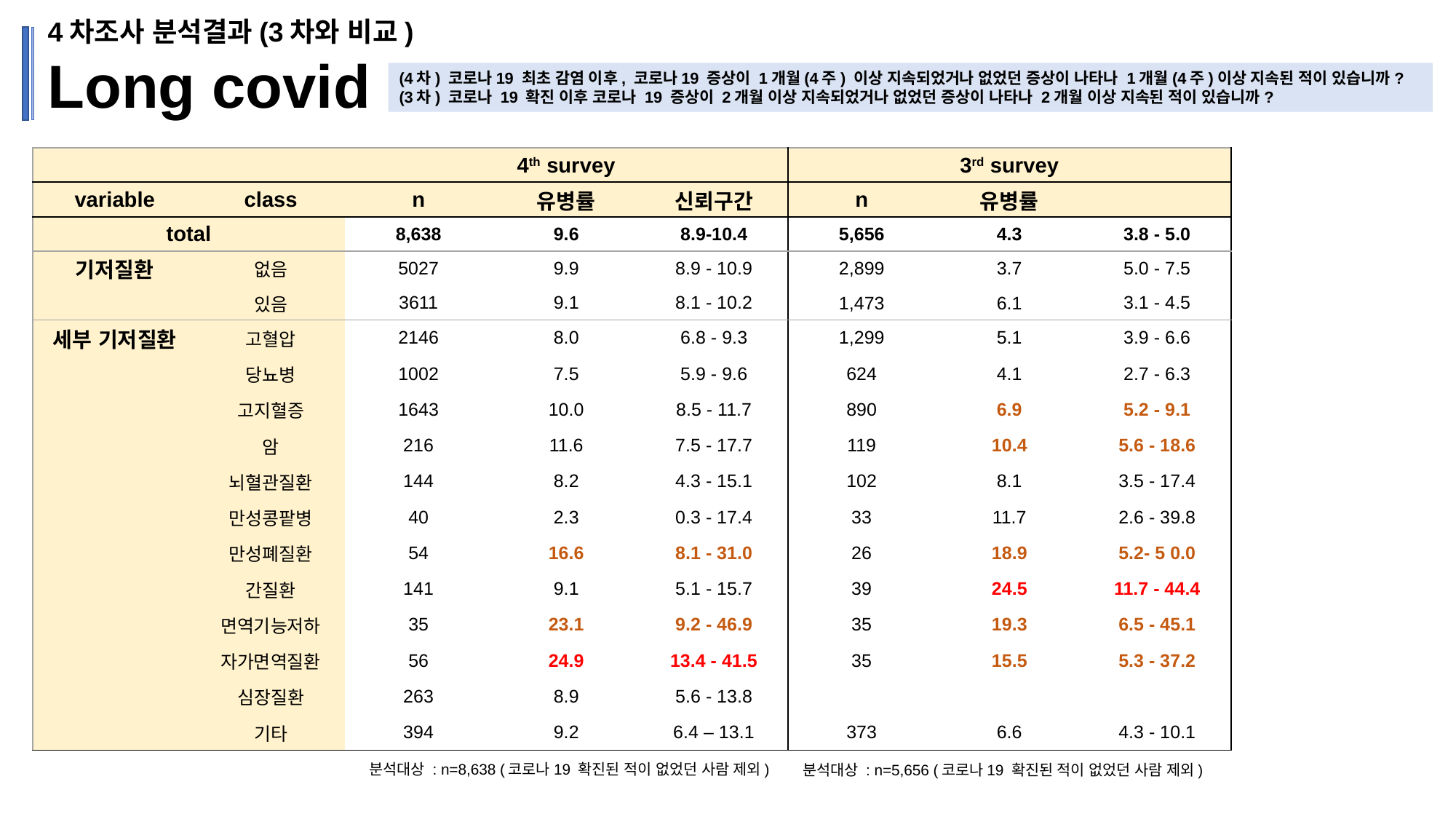

4차조사 분석결과(3차와 비교)
Long covid

(4차) 코로나19 최초 감염 이후, 코로나19 증상이 1개월(4주) 이상 지속되었거나 없었던 증상이 나타나 1개월(4주)이상 지속된 적이 있습니까?
(3차) 코로나 19 확진 이후 코로나 19 증상이 2개월 이상 지속되었거나 없었던 증상이 나타나 2개월 이상 지속된 적이 있습니까?
|  |  | 4th survey |  |  | 3rd survey |  |  |
| --- | --- | --- | --- | --- | --- | --- | --- |
| variable | class | n | 유병률 | 신뢰구간 | n | 유병률 |  |
| total |  | 8,638 | 9.6 | 8.9-10.4 | 5,656 | 4.3 | 3.8 - 5.0 |
| 기저질환 | 없음 | 5027 | 9.9 | 8.9 - 10.9 | 2,899 | 3.7 | 5.0 - 7.5 |
|  | 있음 | 3611 | 9.1 | 8.1 - 10.2 | 1,473 | 6.1 | 3.1 - 4.5 |
| 세부 기저질환 | 고혈압 | 2146 | 8.0 | 6.8 - 9.3 | 1,299 | 5.1 | 3.9 - 6.6 |
|  | 당뇨병 | 1002 | 7.5 | 5.9 - 9.6 | 624 | 4.1 | 2.7 - 6.3 |
|  | 고지혈증 | 1643 | 10.0 | 8.5 - 11.7 | 890 | 6.9 | 5.2 - 9.1 |
|  | 암 | 216 | 11.6 | 7.5 - 17.7 | 119 | 10.4 | 5.6 - 18.6 |
|  | 뇌혈관질환 | 144 | 8.2 | 4.3 - 15.1 | 102 | 8.1 | 3.5 - 17.4 |
|  | 만성콩팥병 | 40 | 2.3 | 0.3 - 17.4 | 33 | 11.7 | 2.6 - 39.8 |
|  | 만성폐질환 | 54 | 16.6 | 8.1 - 31.0 | 26 | 18.9 | 5.2- 5 0.0 |
|  | 간질환 | 141 | 9.1 | 5.1 - 15.7 | 39 | 24.5 | 11.7 - 44.4 |
|  | 면역기능저하 | 35 | 23.1 | 9.2 - 46.9 | 35 | 19.3 | 6.5 - 45.1 |
|  | 자가면역질환 | 56 | 24.9 | 13.4 - 41.5 | 35 | 15.5 | 5.3 - 37.2 |
|  | 심장질환 | 263 | 8.9 | 5.6 - 13.8 |  |  |  |
|  | 기타 | 394 | 9.2 | 6.4 – 13.1 | 373 | 6.6 | 4.3 - 10.1 |
분석대상 : n=8,638 (코로나19 확진된 적이 없었던 사람 제외)
분석대상 : n=5,656 (코로나19 확진된 적이 없었던 사람 제외)